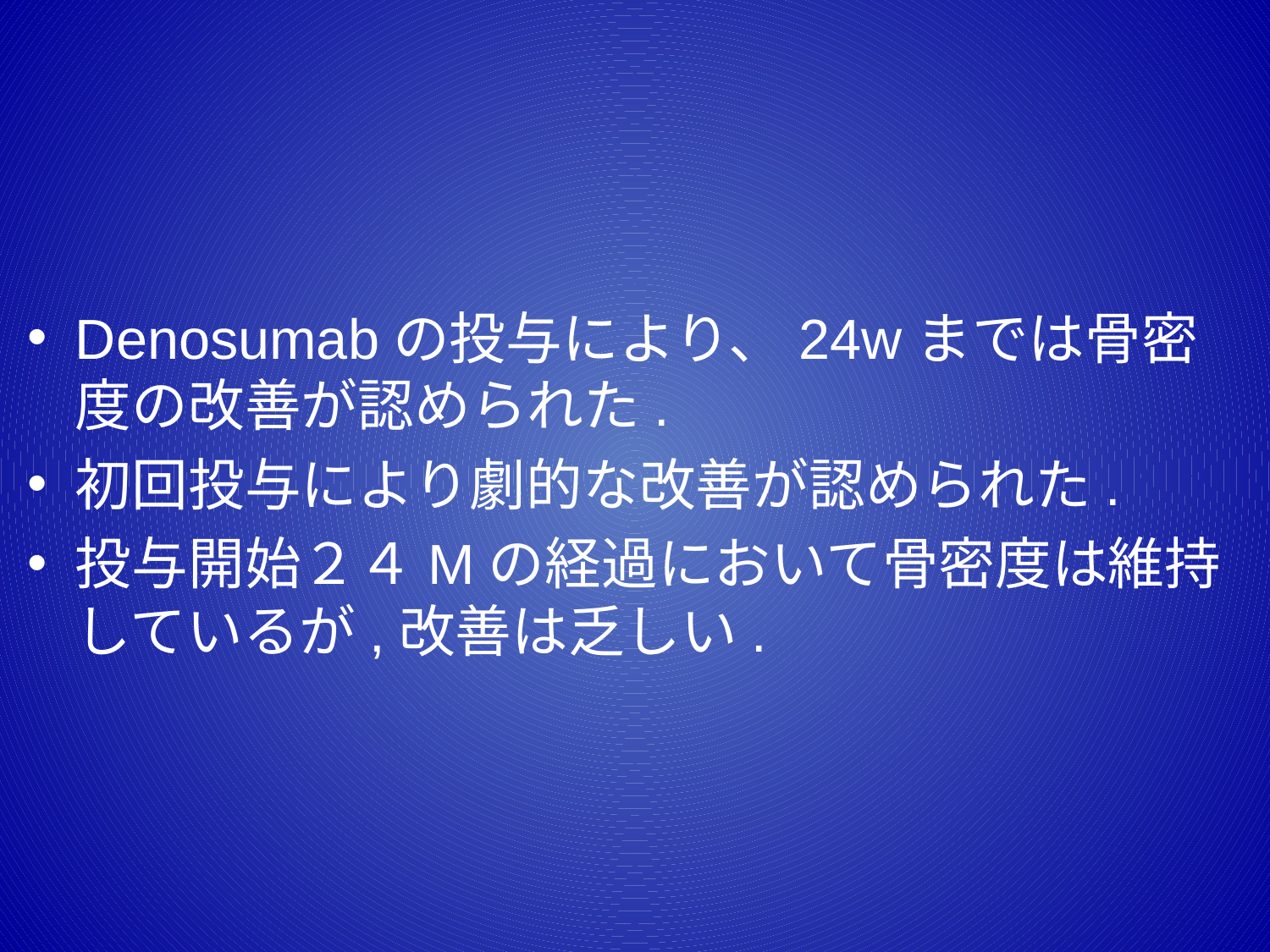

Denosumabの投与により、24wまでは骨密度の改善が認められた.
初回投与により劇的な改善が認められた.
投与開始２４Mの経過において骨密度は維持しているが,改善は乏しい.